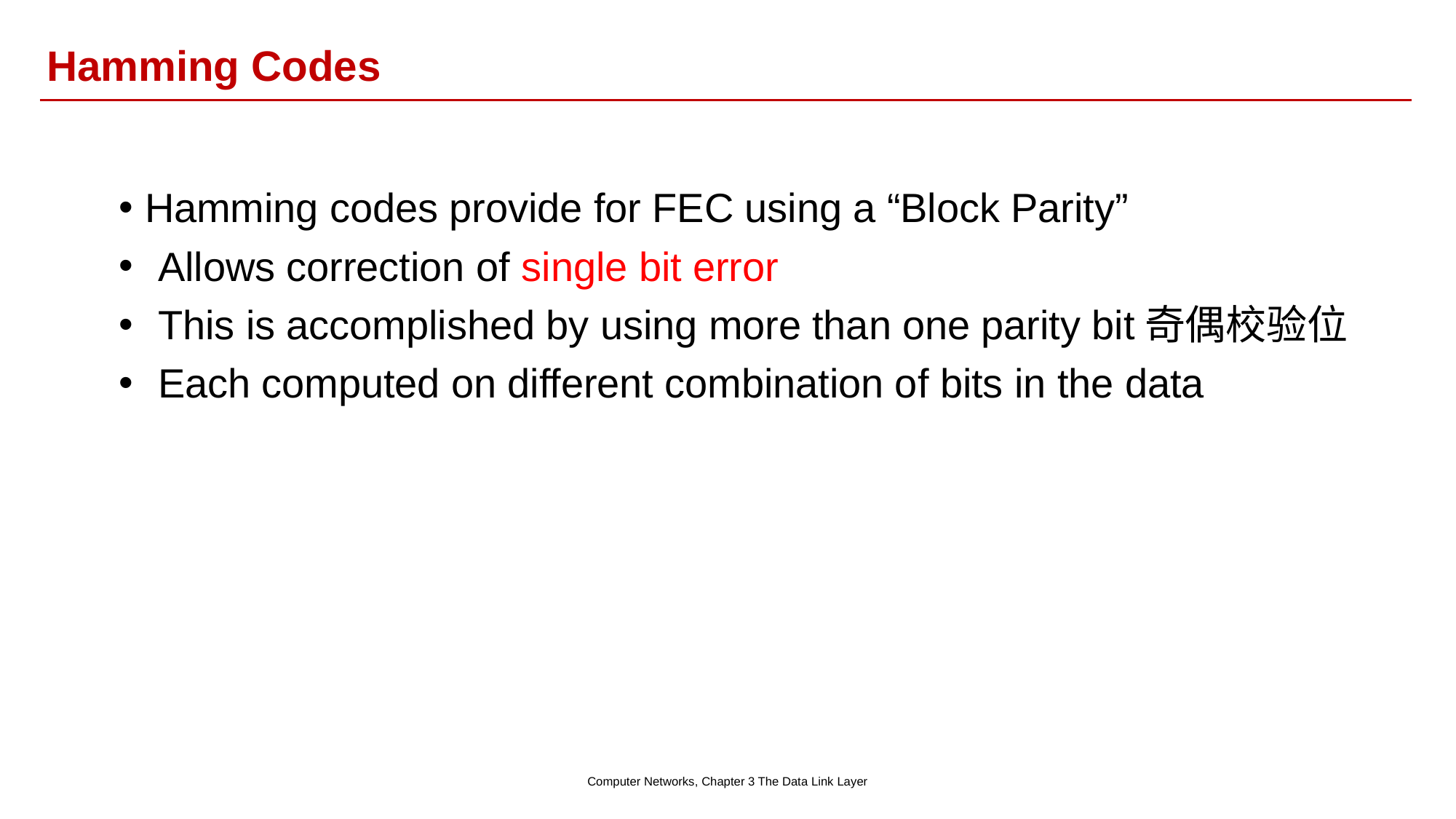

Hamming Codes
Hamming codes provide for FEC using a “Block Parity”
Allows correction of single bit error
This is accomplished by using more than one parity bit奇偶校验位
Each computed on different combination of bits in the data
Computer Networks, Chapter 3 The Data Link Layer